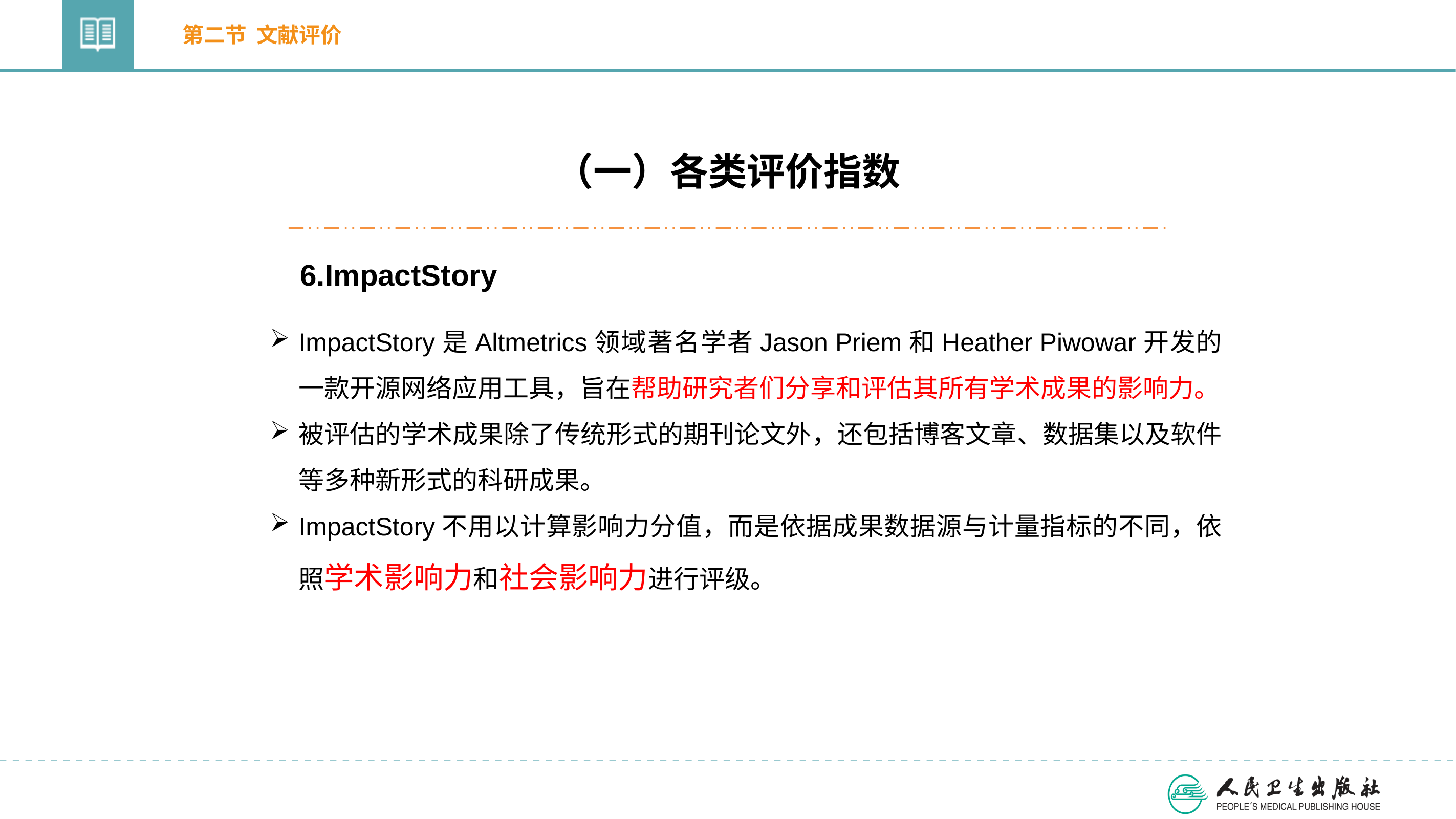

第二节  文献评价
（一）各类评价指数

6.ImpactStory
ImpactStory是Altmetrics领域著名学者Jason Priem和Heather Piwowar开发的一款开源网络应用工具，旨在帮助研究者们分享和评估其所有学术成果的影响力。
被评估的学术成果除了传统形式的期刊论文外，还包括博客文章、数据集以及软件等多种新形式的科研成果。
ImpactStory不用以计算影响力分值，而是依据成果数据源与计量指标的不同，依照学术影响力和社会影响力进行评级。